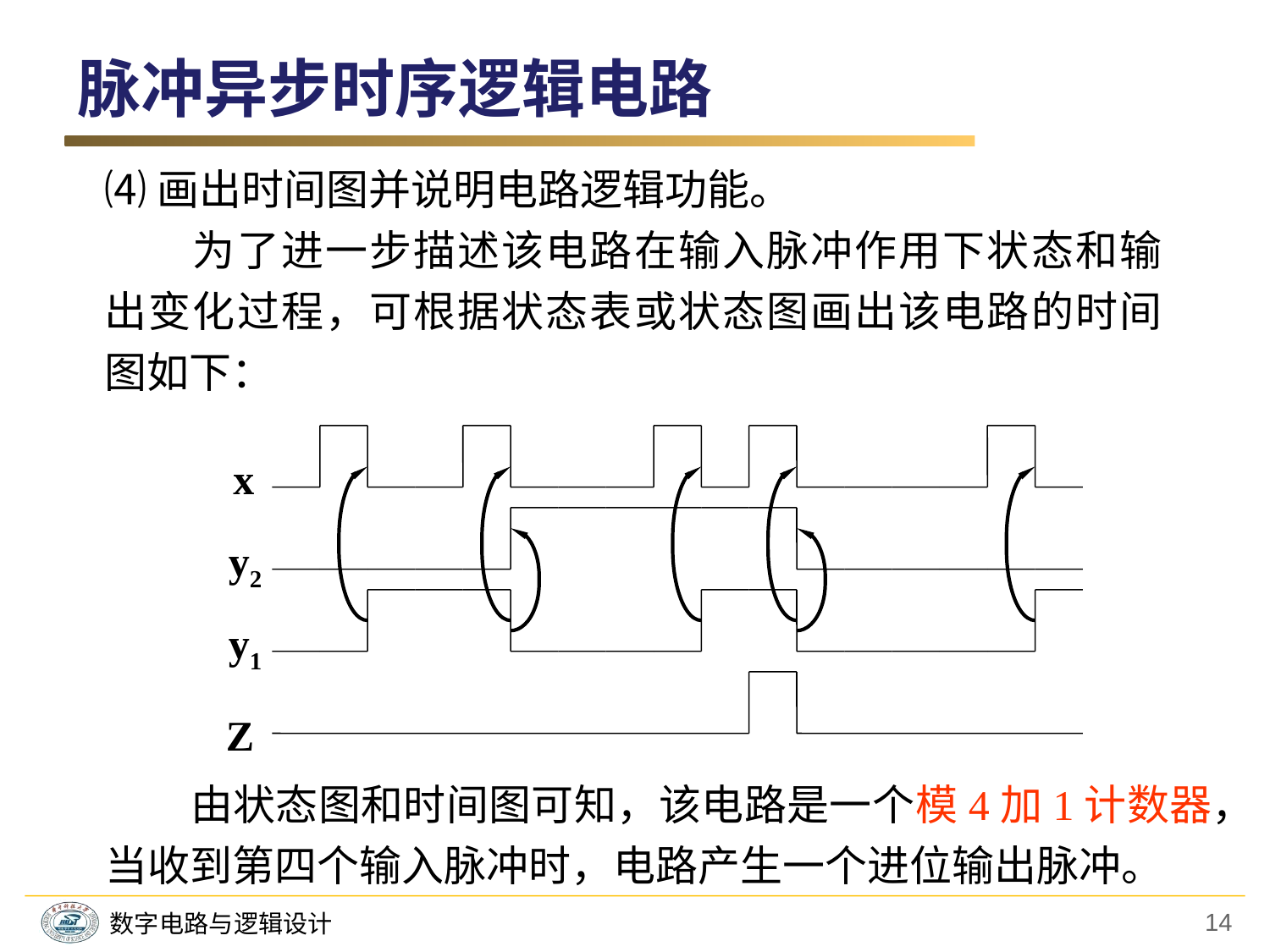

脉冲异步时序逻辑电路
⑷画出时间图并说明电路逻辑功能。
　　为了进一步描述该电路在输入脉冲作用下状态和输出变化过程，可根据状态表或状态图画出该电路的时间图如下：

x

y2

y1

Z

　　由状态图和时间图可知，该电路是一个模4加1计数器，
当收到第四个输入脉冲时，电路产生一个进位输出脉冲。
14
数字电路与逻辑设计